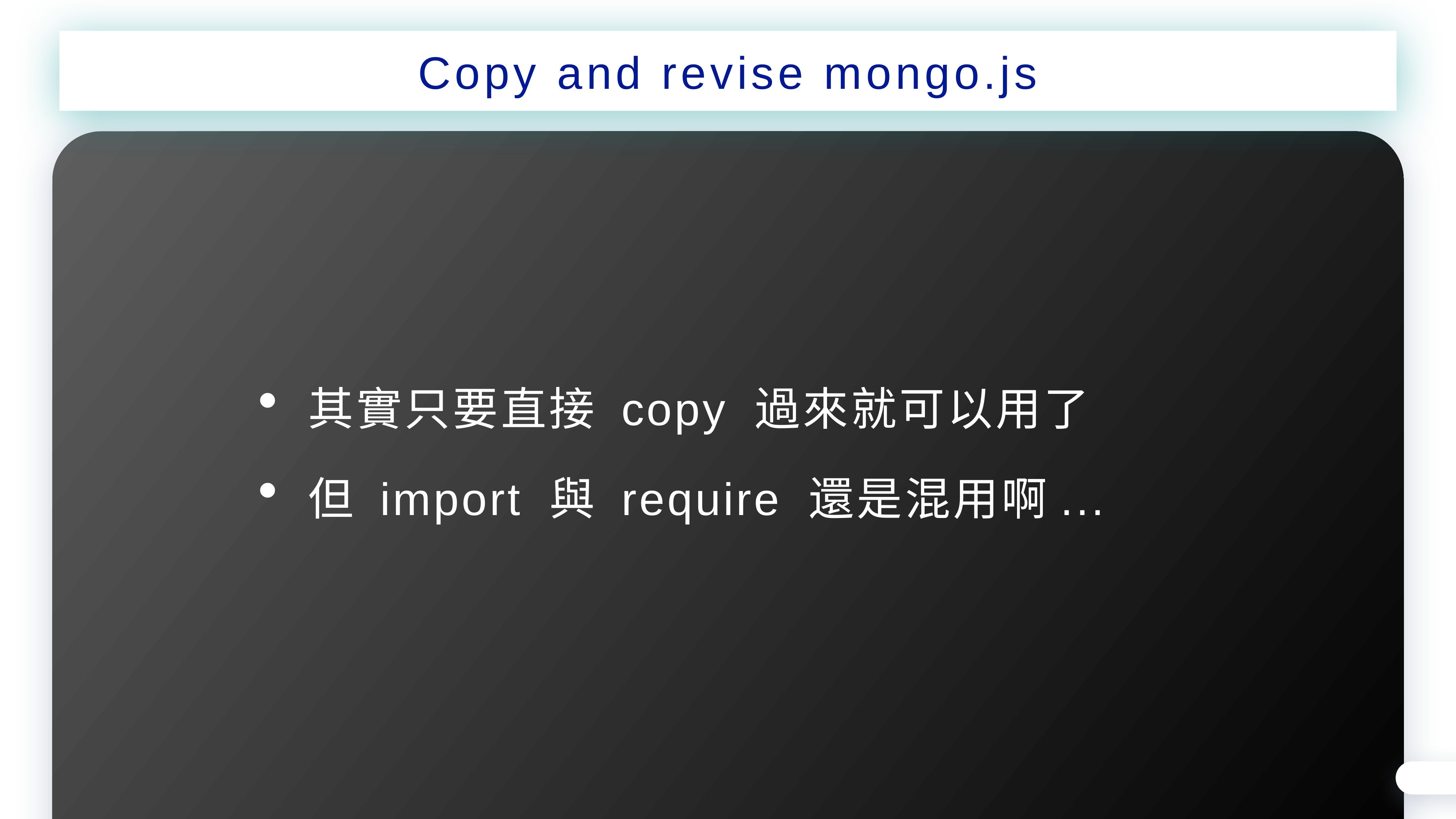

Copy and revise mongo.js
其實只要直接 copy 過來就可以用了
但 import 與 require 還是混用啊...
10